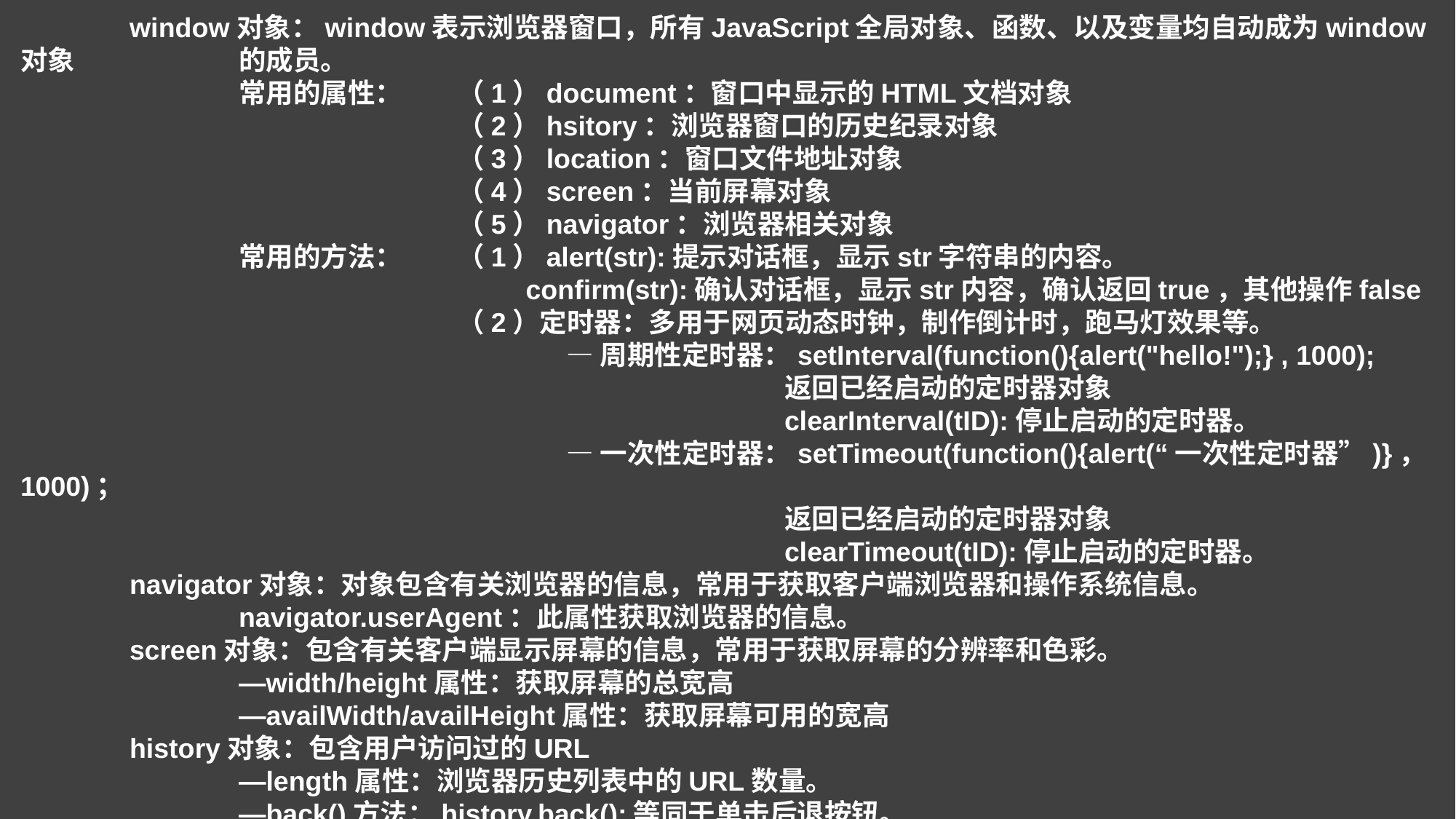

window对象：window表示浏览器窗口，所有JavaScript全局对象、函数、以及变量均自动成为window对象		的成员。
		常用的属性：	（1）document：窗口中显示的HTML文档对象
				（2）hsitory：浏览器窗口的历史纪录对象
				（3）location：窗口文件地址对象
				（4）screen：当前屏幕对象
				（5）navigator：浏览器相关对象
		常用的方法：	（1）alert(str):提示对话框，显示str字符串的内容。
				         confirm(str):确认对话框，显示str内容，确认返回true，其他操作false
				（2）定时器：多用于网页动态时钟，制作倒计时，跑马灯效果等。
					—周期性定时器：setInterval(function(){alert("hello!");} , 1000);
							返回已经启动的定时器对象
							clearInterval(tID):停止启动的定时器。
					—一次性定时器：setTimeout(function(){alert(“一次性定时器”)}，1000)；
							返回已经启动的定时器对象
							clearTimeout(tID):停止启动的定时器。
	navigator对象：对象包含有关浏览器的信息，常用于获取客户端浏览器和操作系统信息。
		navigator.userAgent：此属性获取浏览器的信息。
	screen对象：包含有关客户端显示屏幕的信息，常用于获取屏幕的分辨率和色彩。
		—width/height属性：获取屏幕的总宽高
		—availWidth/availHeight属性：获取屏幕可用的宽高
	history对象：包含用户访问过的URL
		—length属性：浏览器历史列表中的URL数量。
		—back()方法：history.back();等同于单击后退按钮。